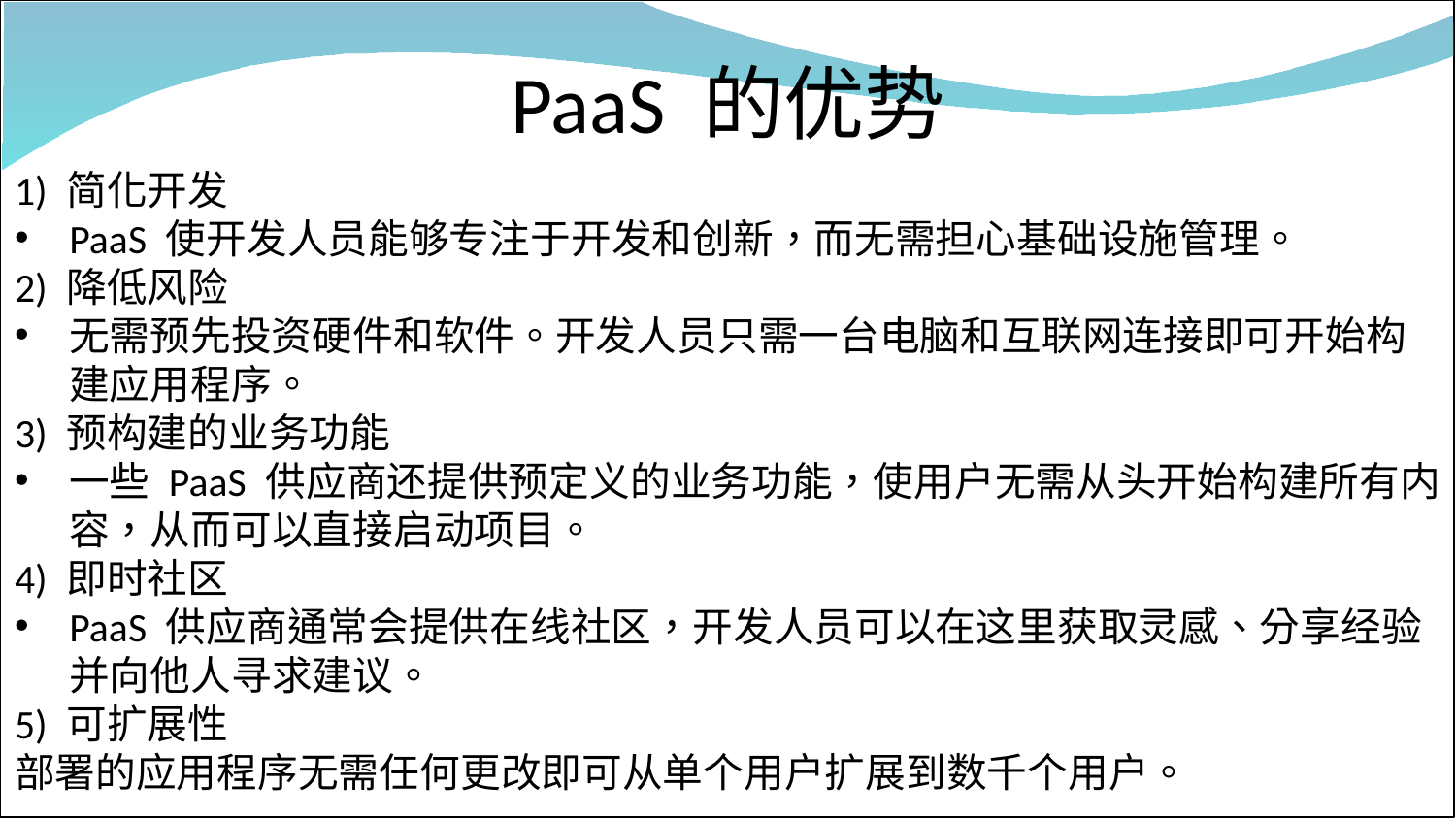

# PaaS 的优势
1) 简化开发
PaaS 使开发人员能够专注于开发和创新，而无需担心基础设施管理。
2) 降低风险
无需预先投资硬件和软件。开发人员只需一台电脑和互联网连接即可开始构建应用程序。
3) 预构建的业务功能
一些 PaaS 供应商还提供预定义的业务功能，使用户无需从头开始构建所有内容，从而可以直接启动项目。
4) 即时社区
PaaS 供应商通常会提供在线社区，开发人员可以在这里获取灵感、分享经验并向他人寻求建议。
5) 可扩展性
部署的应用程序无需任何更改即可从单个用户扩展到数千个用户。